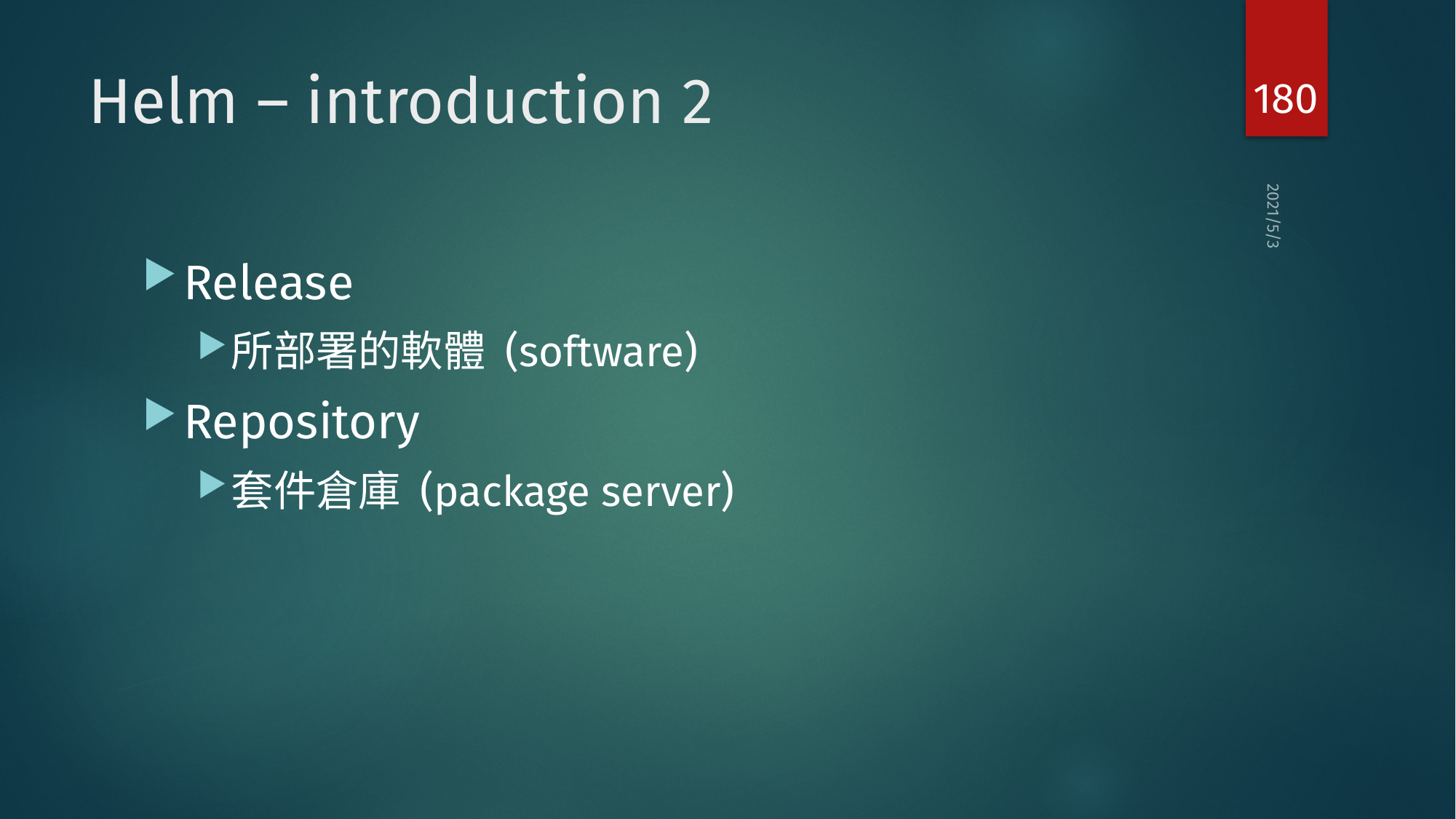

180
# Helm – introduction 2
2021/5/3
Release
所部署的軟體 (software)
Repository
套件倉庫 (package server)